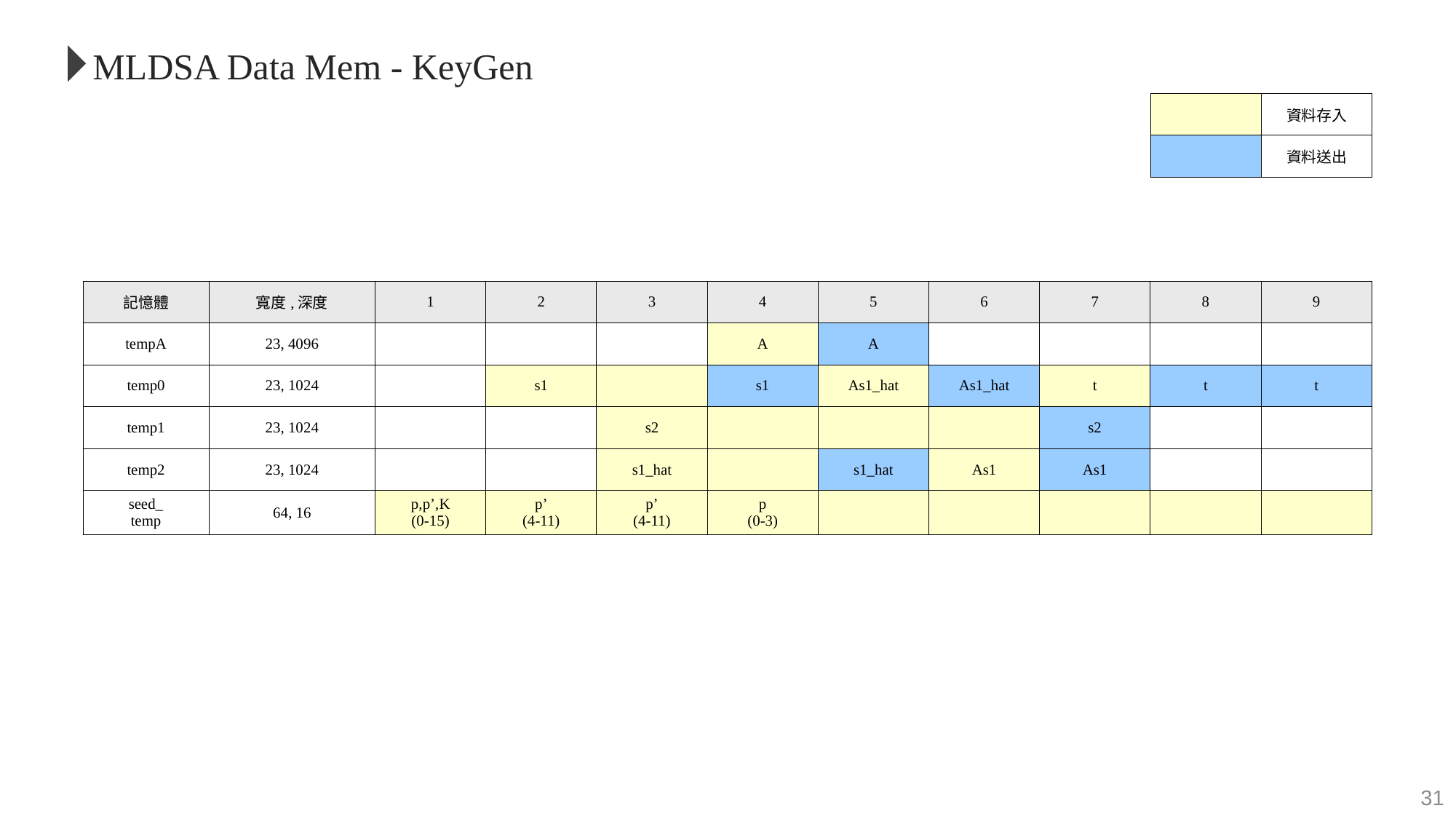

MLDSA Data Mem - KeyGen

|  | 資料存入 |
| --- | --- |
|  | 資料送出 |
| 記憶體 | 寬度,深度 | 1 | 2 | 3 | 4 | 5 | 6 | 7 | 8 | 9 |
| --- | --- | --- | --- | --- | --- | --- | --- | --- | --- | --- |
| tempA | 23, 4096 |  |  |  | A | A |  |  |  |  |
| temp0 | 23, 1024 |  | s1 |  | s1 | As1\_hat | As1\_hat | t | t | t |
| temp1 | 23, 1024 |  |  | s2 |  |  |  | s2 |  |  |
| temp2 | 23, 1024 |  |  | s1\_hat |  | s1\_hat | As1 | As1 |  |  |
| seed\_ temp | 64, 16 | p,p’,K (0-15) | p’ (4-11) | p’ (4-11) | p (0-3) |  |  |  |  |  |
31